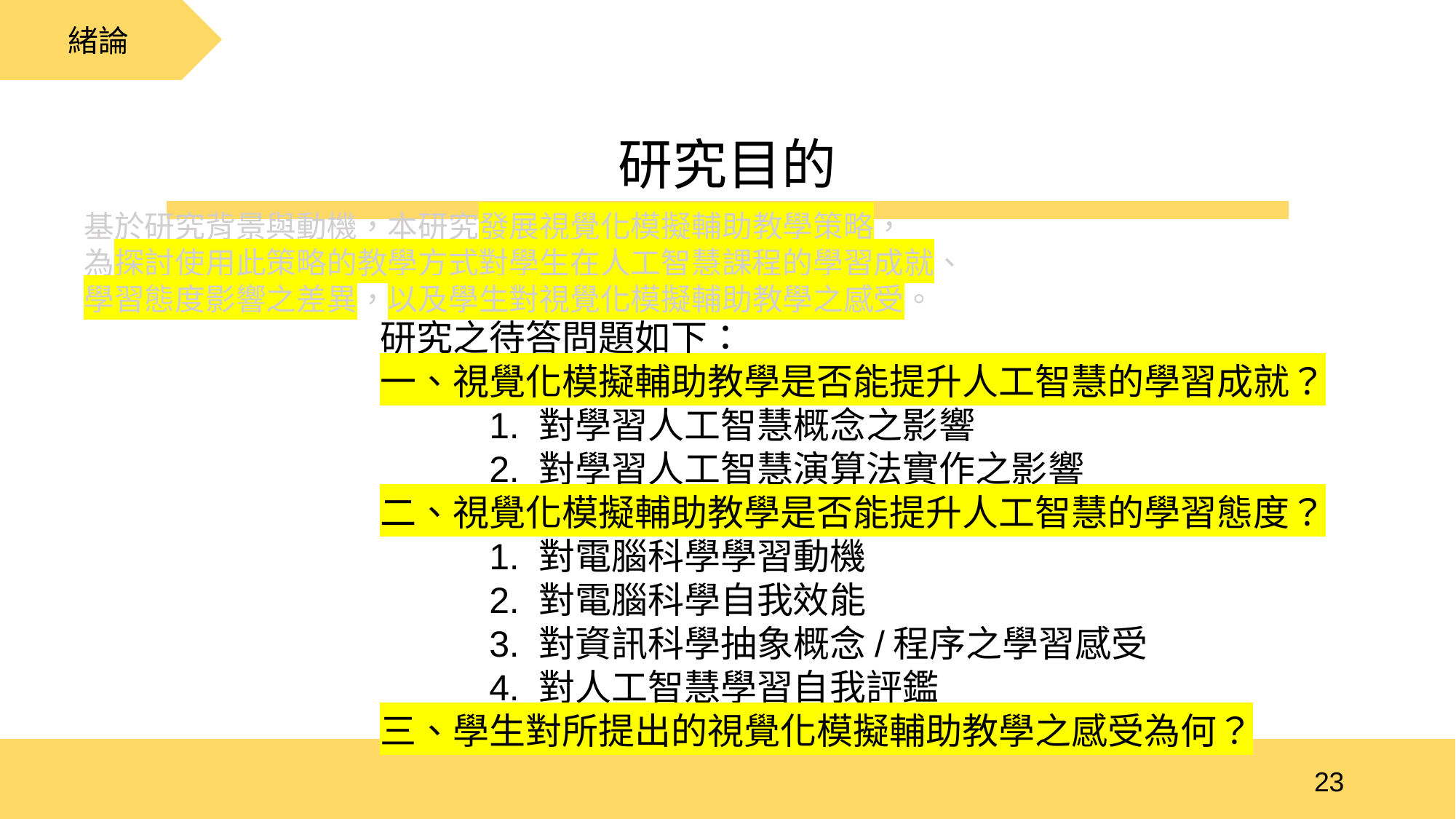

緒論
研究目的
基於研究背景與動機，本研究發展視覺化模擬輔助教學策略，
為探討使用此策略的教學方式對學生在人工智慧課程的學習成就、
學習態度影響之差異，以及學生對視覺化模擬輔助教學之感受。

研究之待答問題如下：
一、視覺化模擬輔助教學是否能提升人工智慧的學習成就？
	1. 對學習人工智慧概念之影響
	2. 對學習人工智慧演算法實作之影響
二、視覺化模擬輔助教學是否能提升人工智慧的學習態度？
	1. 對電腦科學學習動機
	2. 對電腦科學自我效能
	3. 對資訊科學抽象概念/程序之學習感受
	4. 對人工智慧學習自我評鑑
三、學生對所提出的視覺化模擬輔助教學之感受為何？

23